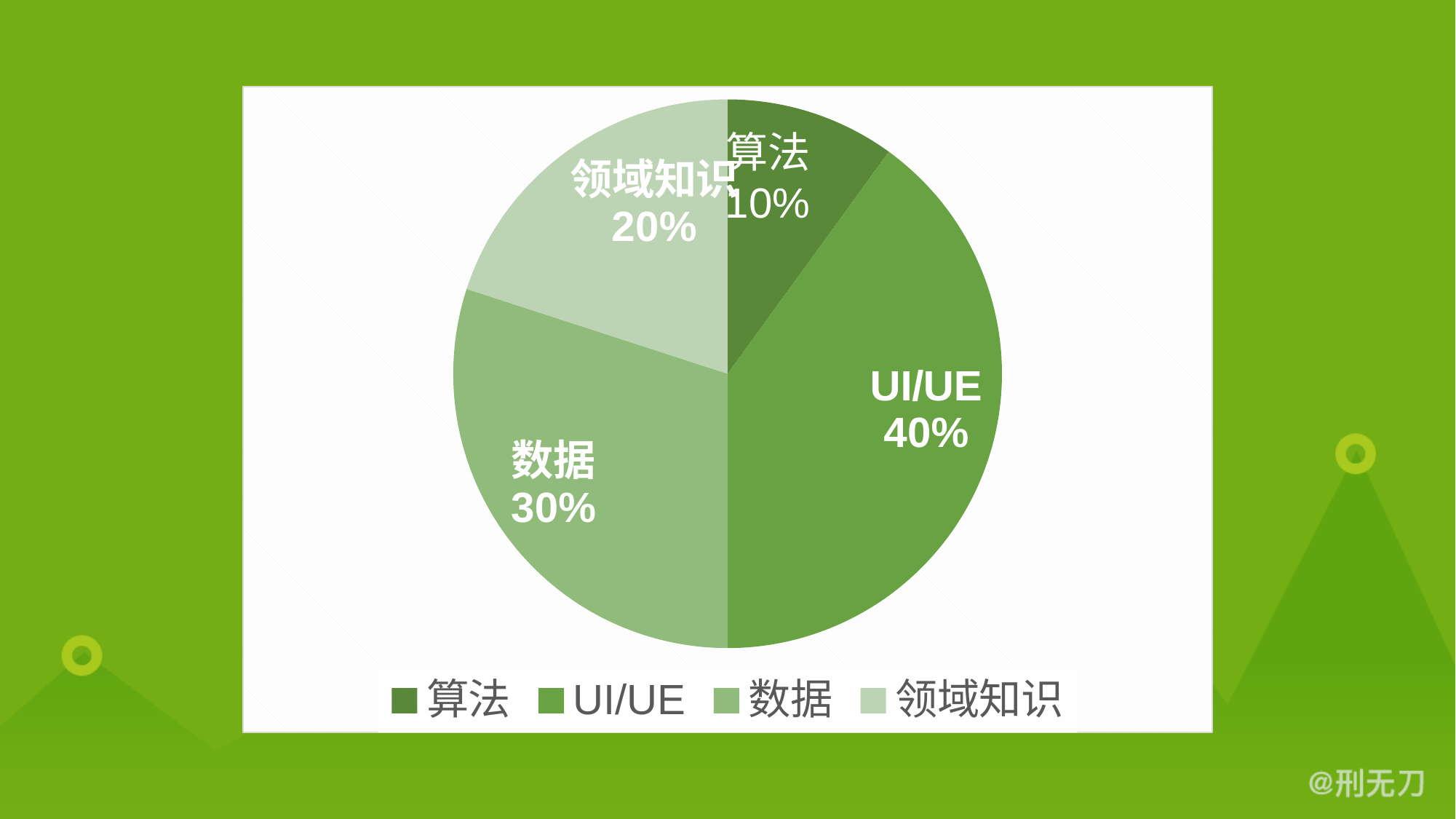

### Chart

| Category | 重要性 |
|---|---|
| 算法 | 10.0 |
| UI/UE | 40.0 |
| 数据 | 30.0 |
| 领域知识 | 20.0 |